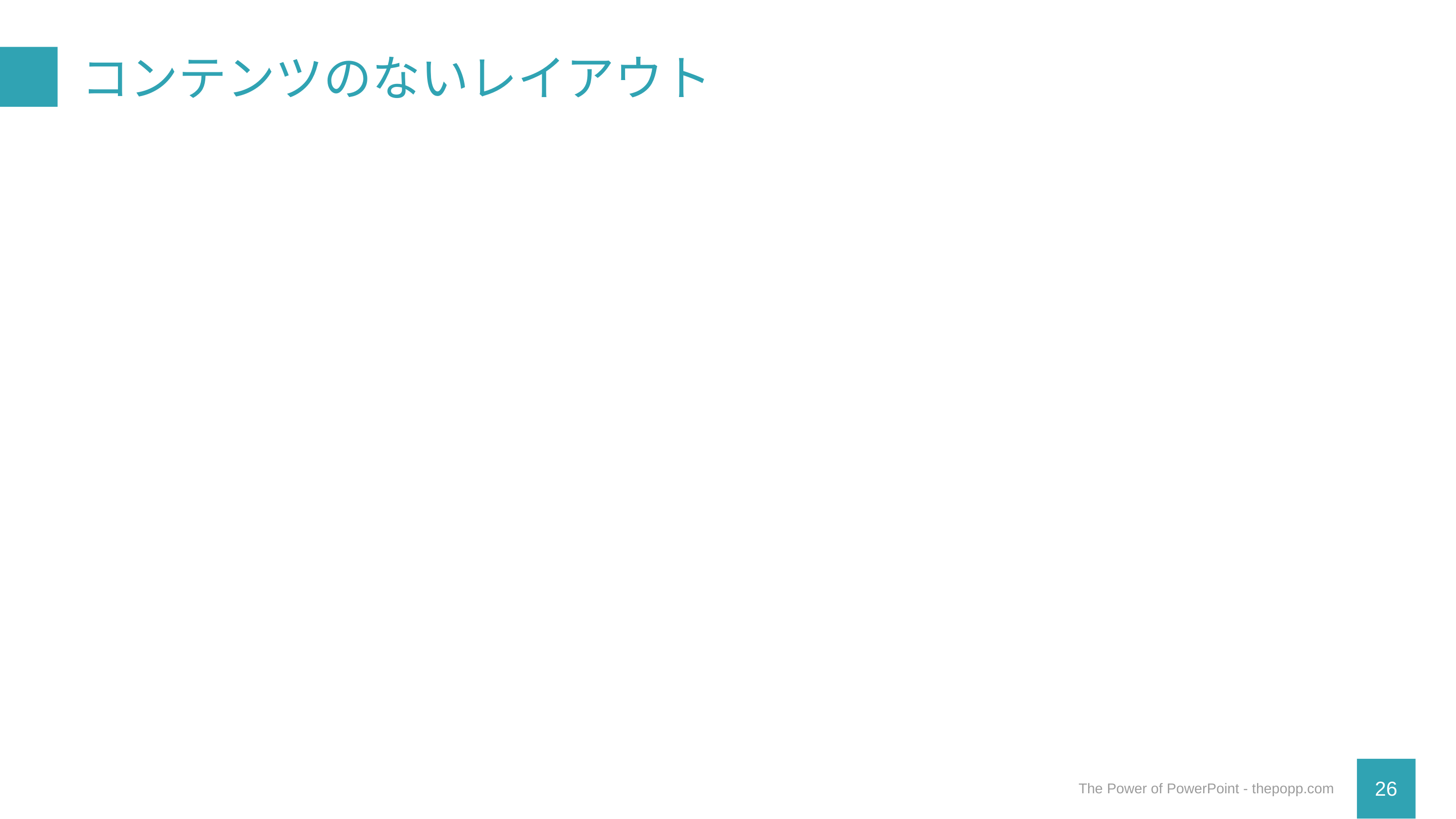

# コンテンツのないレイアウト
The Power of PowerPoint - thepopp.com
26